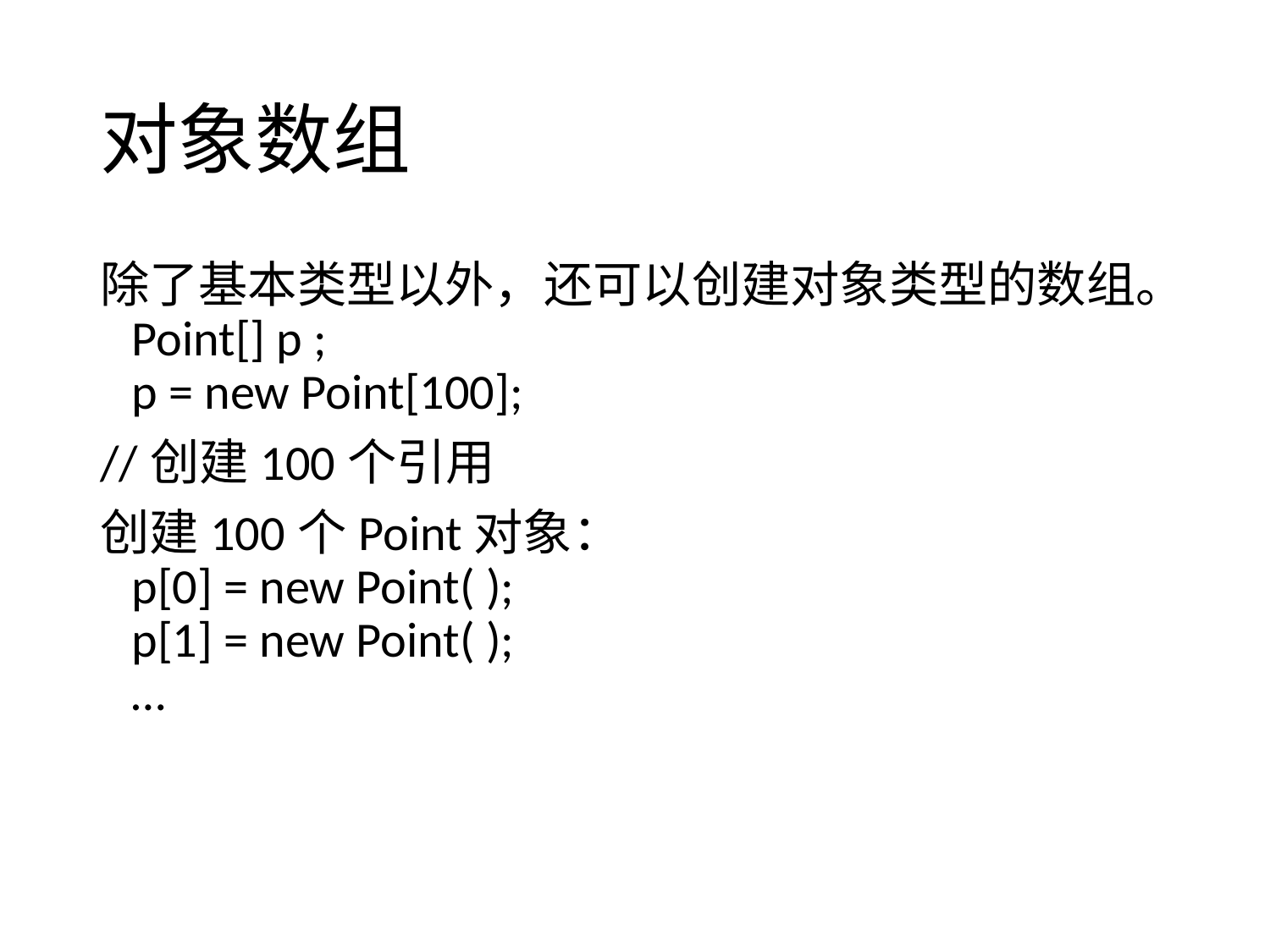

# 对象数组
除了基本类型以外，还可以创建对象类型的数组。
	Point[] p ;
	p = new Point[100];
//创建100个引用
创建100个Point对象：
	p[0] = new Point( );
	p[1] = new Point( );
	…